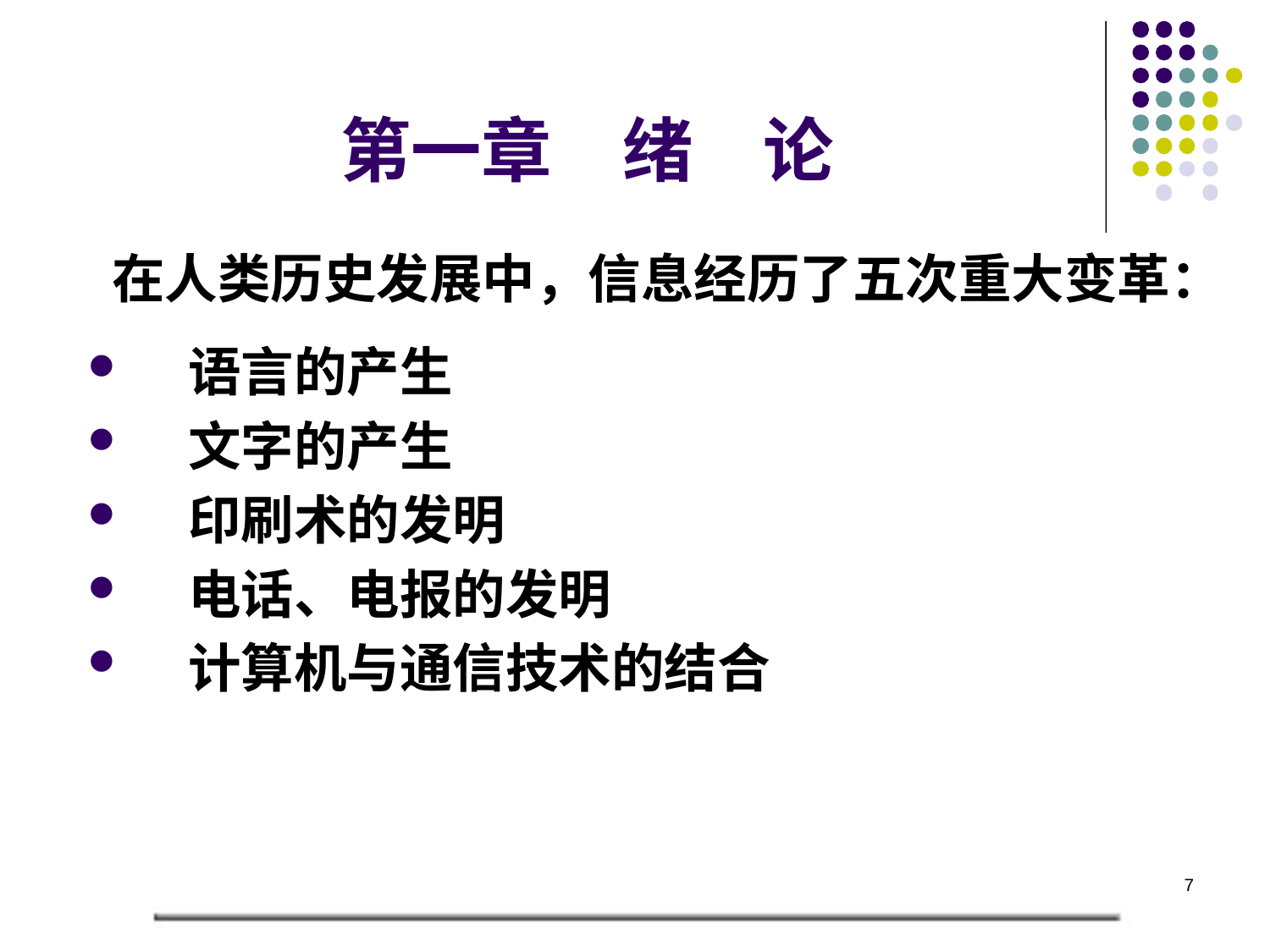

# 第一章　绪　论
 在人类历史发展中，信息经历了五次重大变革：

　语言的产生
　文字的产生
　印刷术的发明
　电话、电报的发明
　计算机与通信技术的结合
7